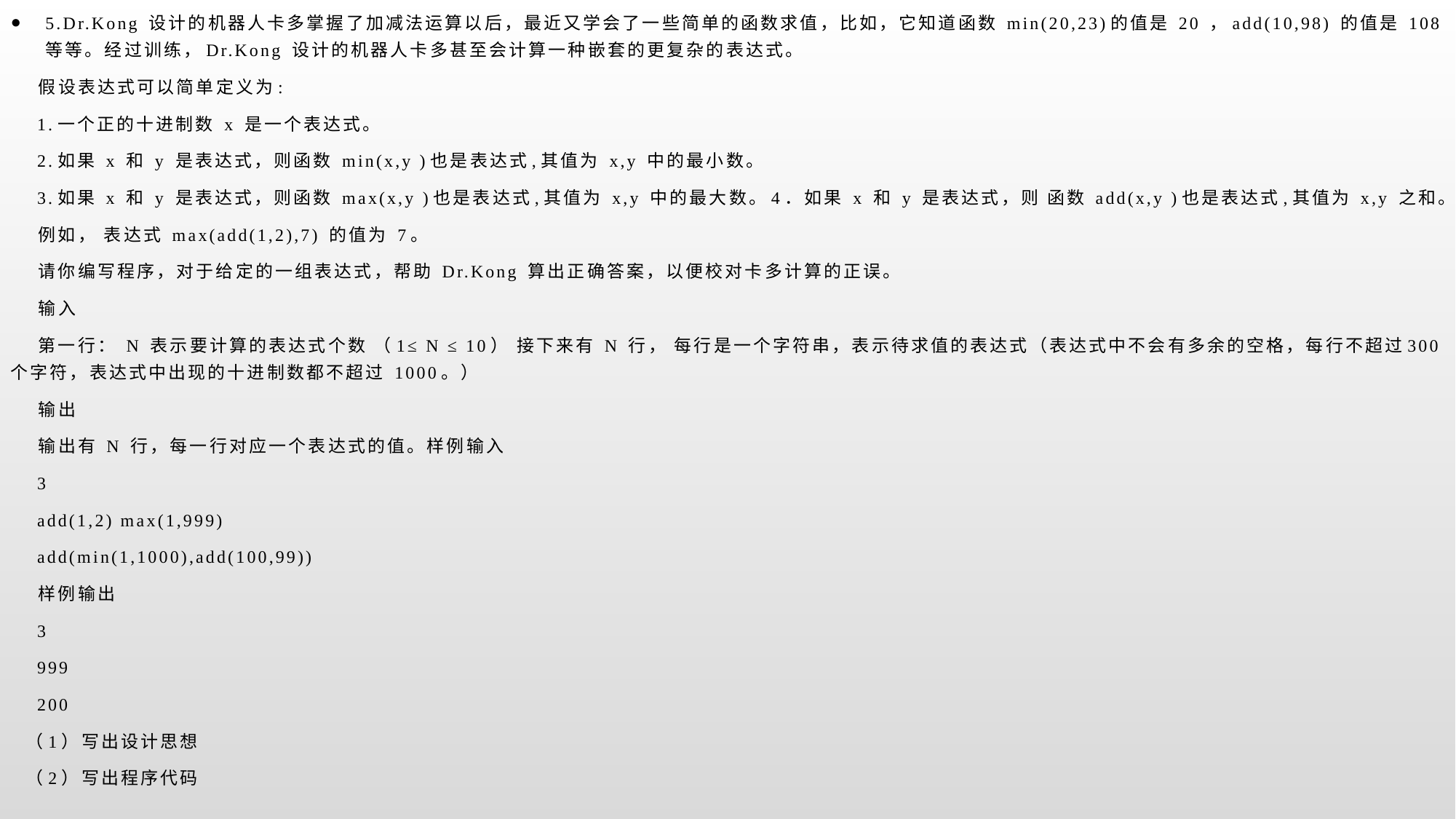

5.Dr.Kong 设计的机器人卡多掌握了加减法运算以后，最近又学会了一些简单的函数求值，比如，它知道函数 min(20,23)的值是 20 ，add(10,98) 的值是 108 等等。经过训练，Dr.Kong 设计的机器人卡多甚至会计算一种嵌套的更复杂的表达式。
    假设表达式可以简单定义为:
    1.一个正的十进制数 x 是一个表达式。
    2.如果 x 和 y 是表达式，则函数 min(x,y )也是表达式,其值为 x,y 中的最小数。
    3.如果 x 和 y 是表达式，则函数 max(x,y )也是表达式,其值为 x,y 中的最大数。4．如果 x 和 y 是表达式，则 函数 add(x,y )也是表达式,其值为 x,y 之和。
    例如， 表达式 max(add(1,2),7) 的值为 7。
    请你编写程序，对于给定的一组表达式，帮助 Dr.Kong 算出正确答案，以便校对卡多计算的正误。
    输入
    第一行： N 表示要计算的表达式个数 （1≤ N ≤ 10） 接下来有 N 行， 每行是一个字符串，表示待求值的表达式（表达式中不会有多余的空格，每行不超过300 个字符，表达式中出现的十进制数都不超过 1000。）
    输出
    输出有 N 行，每一行对应一个表达式的值。样例输入
    3
    add(1,2) max(1,999)
    add(min(1,1000),add(100,99))
    样例输出
    3
    999
    200
  （1）写出设计思想
  （2）写出程序代码